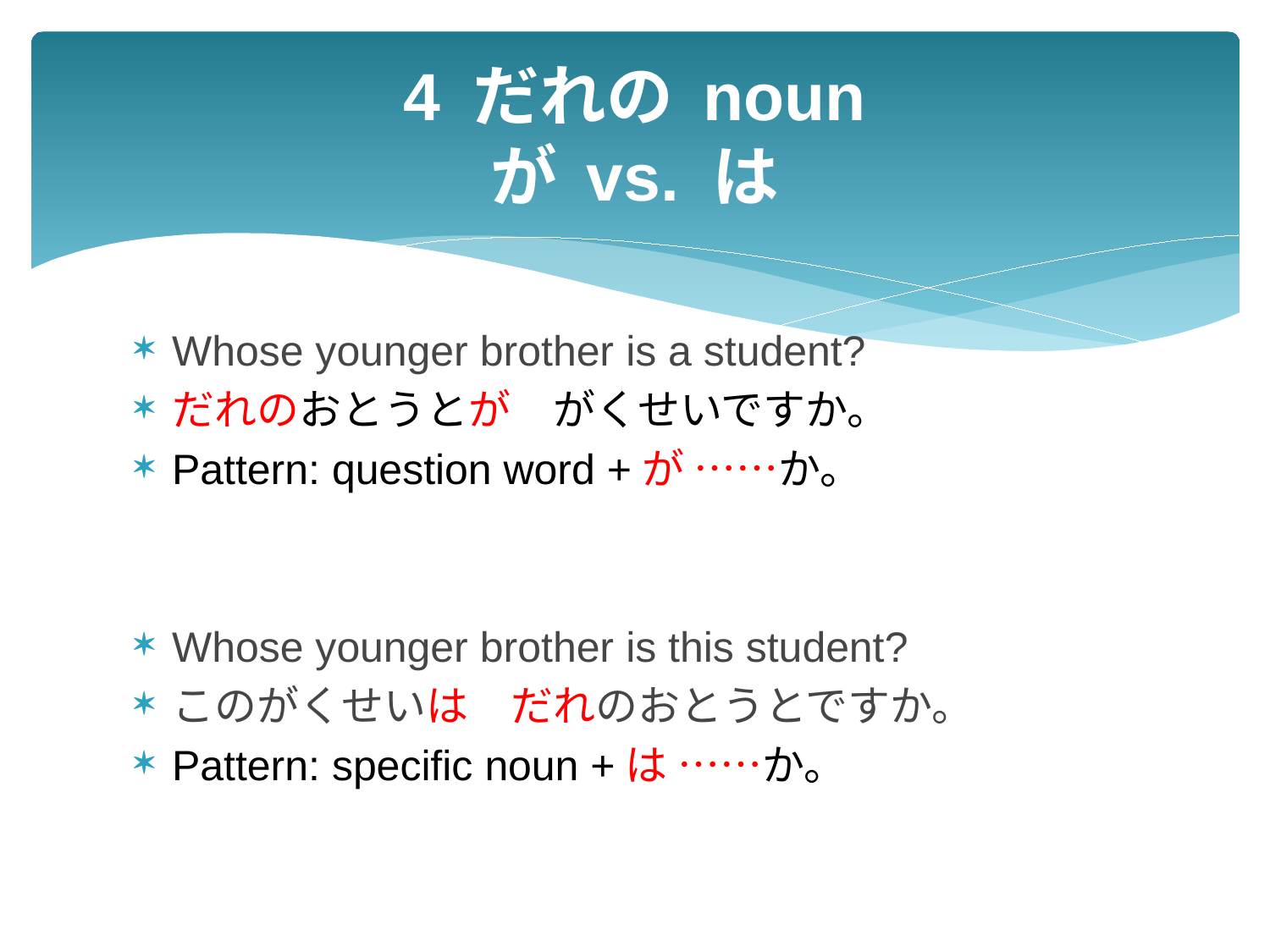

# 4 だれの noun が vs. は
Whose younger brother is a student?
だれのおとうとが　がくせいですか。
Pattern: question word +が ……か。

Whose younger brother is this student?
このがくせいは　だれのおとうとですか。
Pattern: specific noun +は ……か。